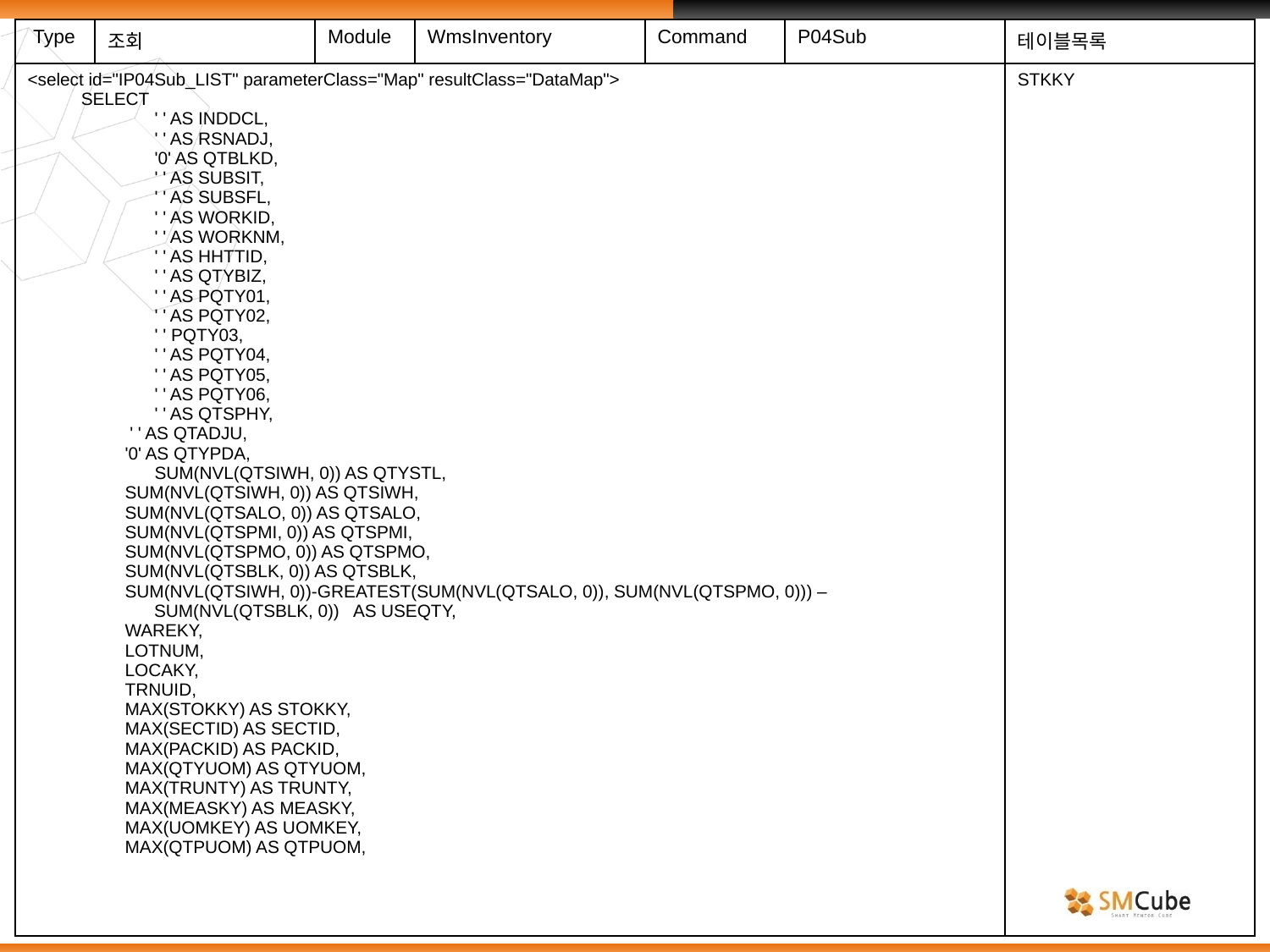

| Type | 조회 | Module | WmsInventory | Command | P04Sub | 테이블목록 |
| --- | --- | --- | --- | --- | --- | --- |
| <select id="IP04Sub\_LIST" parameterClass="Map" resultClass="DataMap"> SELECT ' ' AS INDDCL, ' ' AS RSNADJ, '0' AS QTBLKD, ' ' AS SUBSIT, ' ' AS SUBSFL, ' ' AS WORKID, ' ' AS WORKNM, ' ' AS HHTTID, ' ' AS QTYBIZ, ' ' AS PQTY01, ' ' AS PQTY02, ' ' PQTY03, ' ' AS PQTY04, ' ' AS PQTY05, ' ' AS PQTY06, ' ' AS QTSPHY, ' ' AS QTADJU, '0' AS QTYPDA, SUM(NVL(QTSIWH, 0)) AS QTYSTL, SUM(NVL(QTSIWH, 0)) AS QTSIWH, SUM(NVL(QTSALO, 0)) AS QTSALO, SUM(NVL(QTSPMI, 0)) AS QTSPMI, SUM(NVL(QTSPMO, 0)) AS QTSPMO, SUM(NVL(QTSBLK, 0)) AS QTSBLK, SUM(NVL(QTSIWH, 0))-GREATEST(SUM(NVL(QTSALO, 0)), SUM(NVL(QTSPMO, 0))) – SUM(NVL(QTSBLK, 0)) AS USEQTY, WAREKY, LOTNUM, LOCAKY, TRNUID, MAX(STOKKY) AS STOKKY, MAX(SECTID) AS SECTID, MAX(PACKID) AS PACKID, MAX(QTYUOM) AS QTYUOM, MAX(TRUNTY) AS TRUNTY, MAX(MEASKY) AS MEASKY, MAX(UOMKEY) AS UOMKEY, MAX(QTPUOM) AS QTPUOM, |  |  |  |  |  | STKKY |